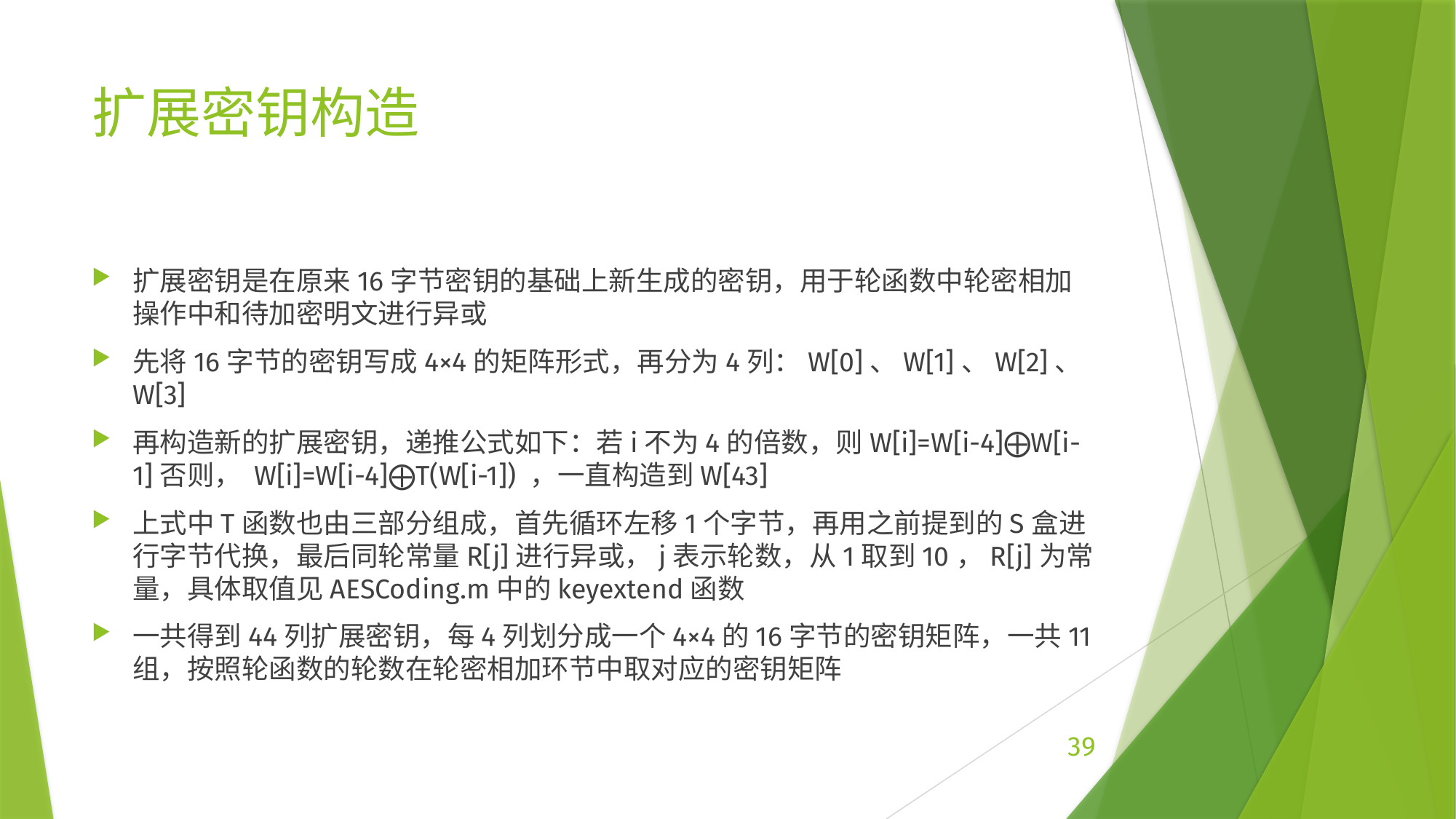

# 扩展密钥构造
扩展密钥是在原来16字节密钥的基础上新生成的密钥，用于轮函数中轮密相加操作中和待加密明文进行异或
先将16字节的密钥写成4×4的矩阵形式，再分为4列：W[0]、W[1]、W[2]、W[3]
再构造新的扩展密钥，递推公式如下：若i不为4的倍数，则W[i]=W[i-4]⨁W[i-1]否则， W[i]=W[i-4]⨁T(W[i-1]) ，一直构造到W[43]
上式中T函数也由三部分组成，首先循环左移1个字节，再用之前提到的S盒进行字节代换，最后同轮常量R[j]进行异或，j表示轮数，从1取到10，R[j]为常量，具体取值见AESCoding.m中的keyextend函数
一共得到44列扩展密钥，每4列划分成一个4×4的16字节的密钥矩阵，一共11组，按照轮函数的轮数在轮密相加环节中取对应的密钥矩阵

39